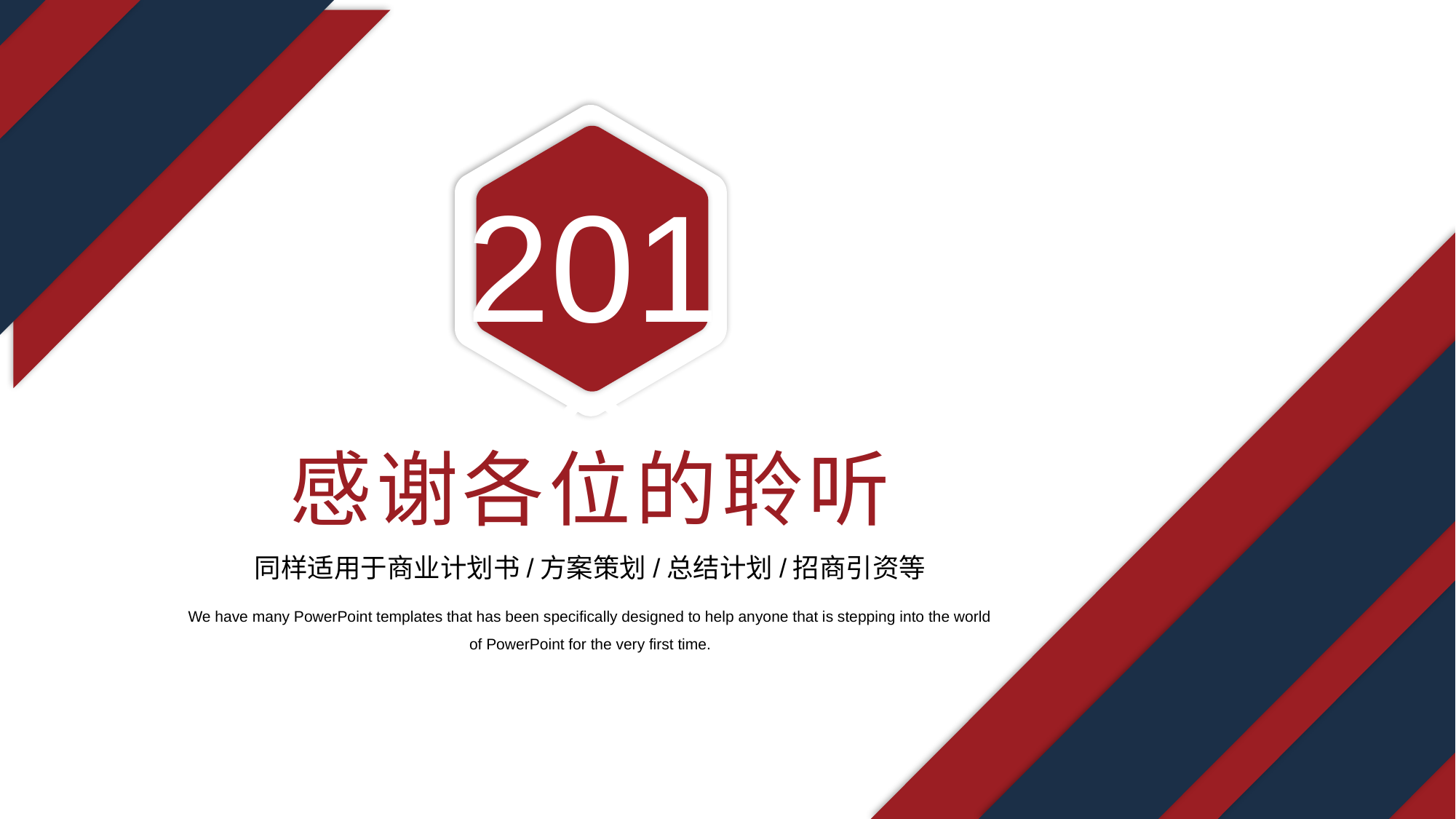

2018

感谢各位的聆听

同样适用于商业计划书/方案策划/总结计划/招商引资等

We have many PowerPoint templates that has been specifically designed to help anyone that is stepping into the world of PowerPoint for the very first time.